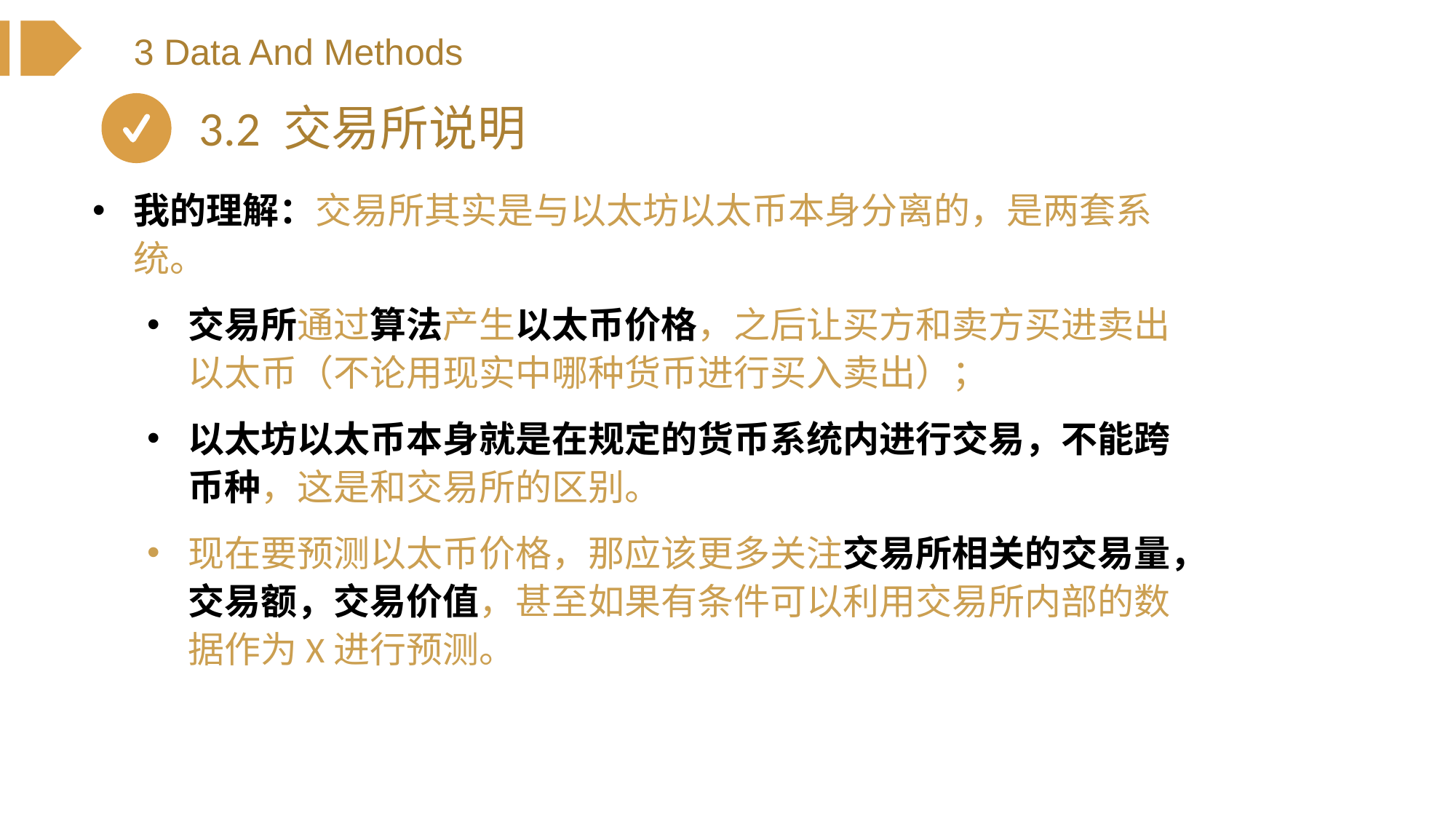

3 Data And Methods
3.2 交易所说明

我的理解：交易所其实是与以太坊以太币本身分离的，是两套系统。
交易所通过算法产生以太币价格，之后让买方和卖方买进卖出以太币（不论用现实中哪种货币进行买入卖出）；
以太坊以太币本身就是在规定的货币系统内进行交易，不能跨币种，这是和交易所的区别。
现在要预测以太币价格，那应该更多关注交易所相关的交易量，交易额，交易价值，甚至如果有条件可以利用交易所内部的数据作为X进行预测。